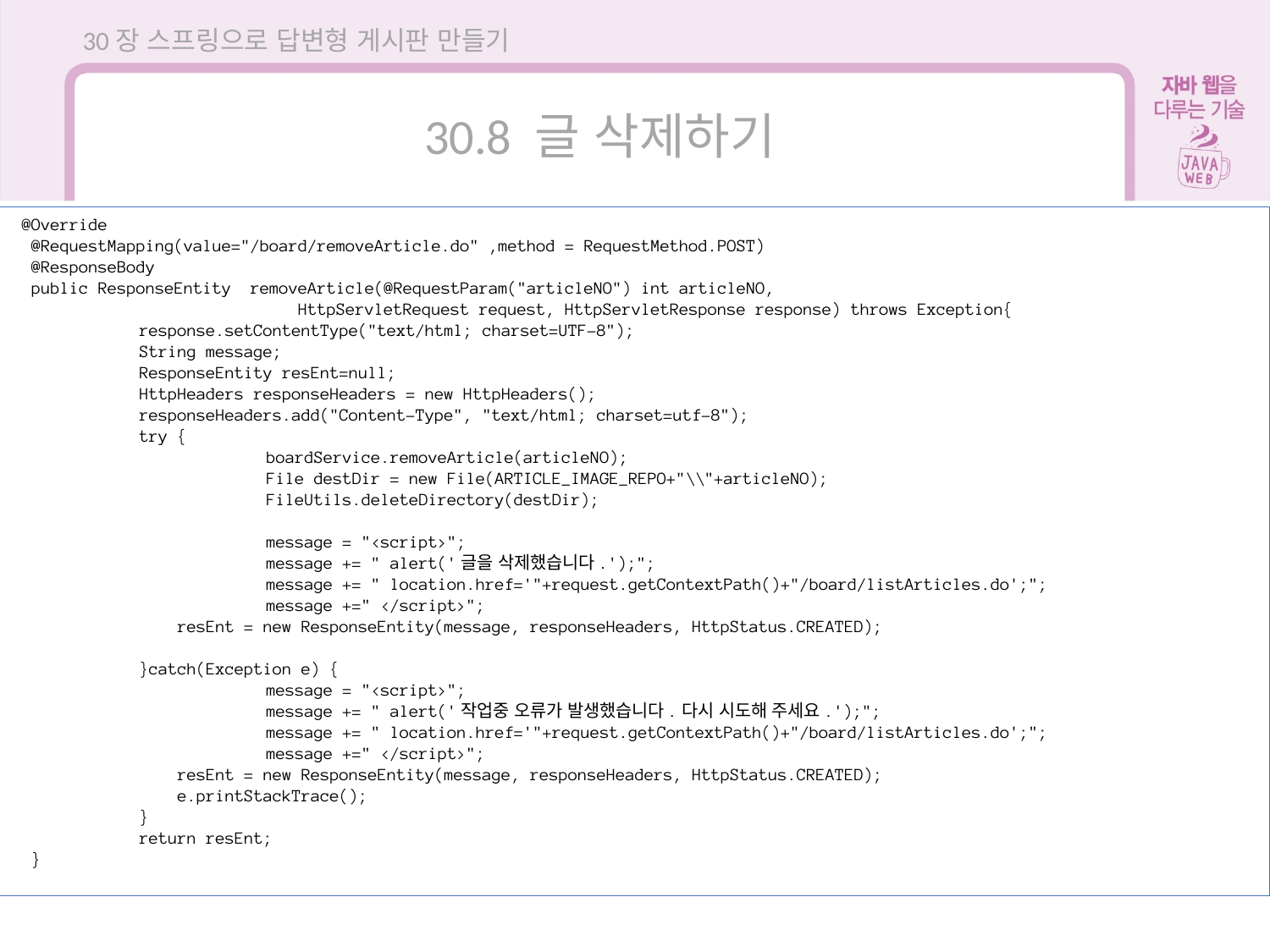

30장 스프링으로 답변형 게시판 만들기
30.8 글 삭제하기
 @Override
  @RequestMapping(value="/board/removeArticle.do" ,method = RequestMethod.POST)
  @ResponseBody
  public ResponseEntity  removeArticle(@RequestParam("articleNO") int articleNO,
                              HttpServletRequest request, HttpServletResponse response) throws Exception{
	response.setContentType("text/html; charset=UTF-8");
	String message;
	ResponseEntity resEnt=null;
	HttpHeaders responseHeaders = new HttpHeaders();
	responseHeaders.add("Content-Type", "text/html; charset=utf-8");
	try {
		boardService.removeArticle(articleNO);
		File destDir = new File(ARTICLE_IMAGE_REPO+"\\"+articleNO);
		FileUtils.deleteDirectory(destDir);

		message = "<script>";
		message += " alert('글을 삭제했습니다.');";
		message += " location.href='"+request.getContextPath()+"/board/listArticles.do';";
		message +=" </script>";
	    resEnt = new ResponseEntity(message, responseHeaders, HttpStatus.CREATED);

	}catch(Exception e) {
		message = "<script>";
		message += " alert('작업중 오류가 발생했습니다.다시 시도해 주세요.');";
		message += " location.href='"+request.getContextPath()+"/board/listArticles.do';";
		message +=" </script>";
	    resEnt = new ResponseEntity(message, responseHeaders, HttpStatus.CREATED);
	    e.printStackTrace();
	}
	return resEnt;
  }